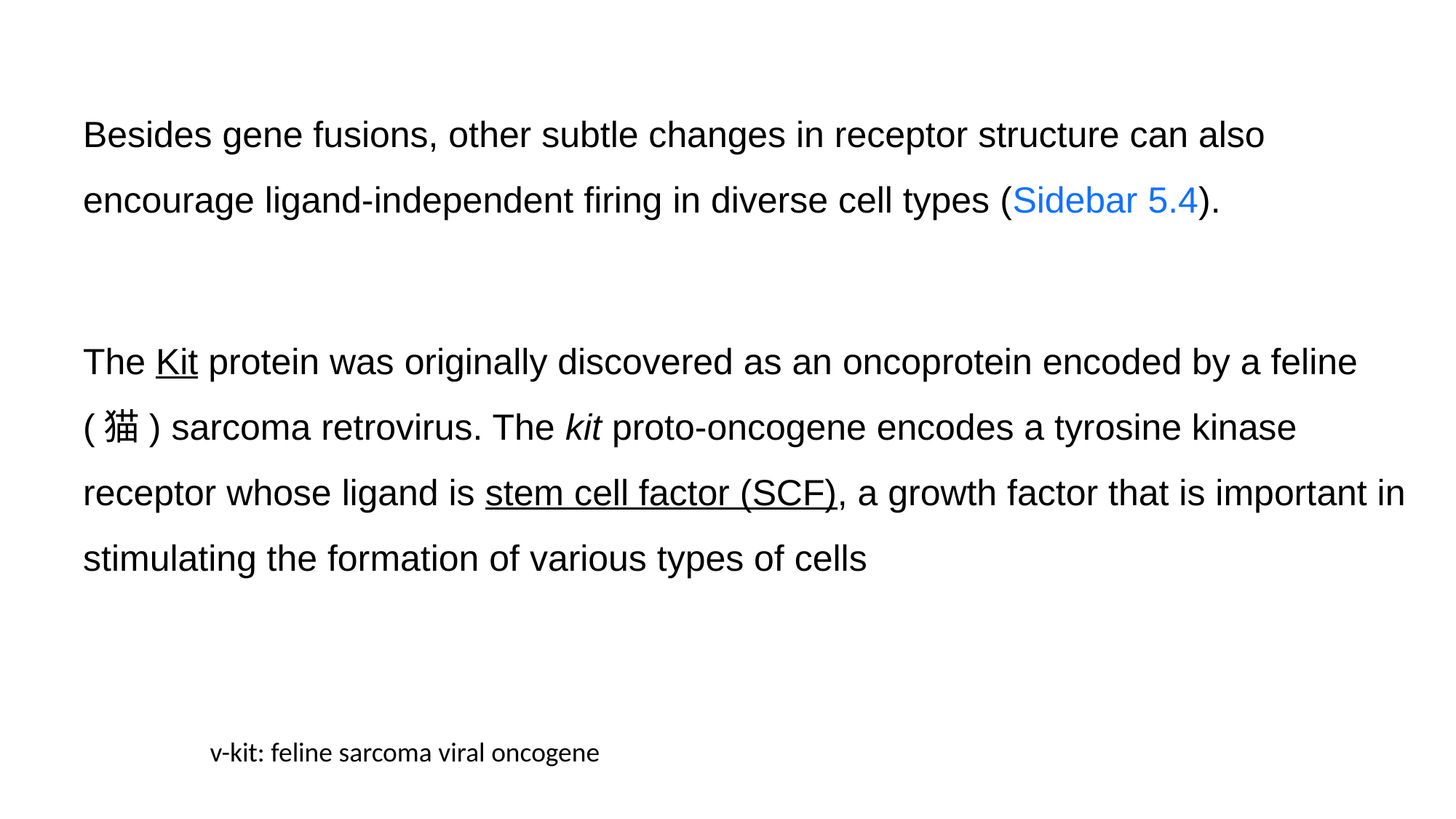

Besides gene fusions, other subtle changes in receptor structure can also encourage ligand-independent firing in diverse cell types (Sidebar 5.4).
The Kit protein was originally discovered as an oncoprotein encoded by a feline(猫) sarcoma retrovirus. The kit proto-oncogene encodes a tyrosine kinase receptor whose ligand is stem cell factor (SCF), a growth factor that is important in stimulating the formation of various types of cells
 v-kit: feline sarcoma viral oncogene